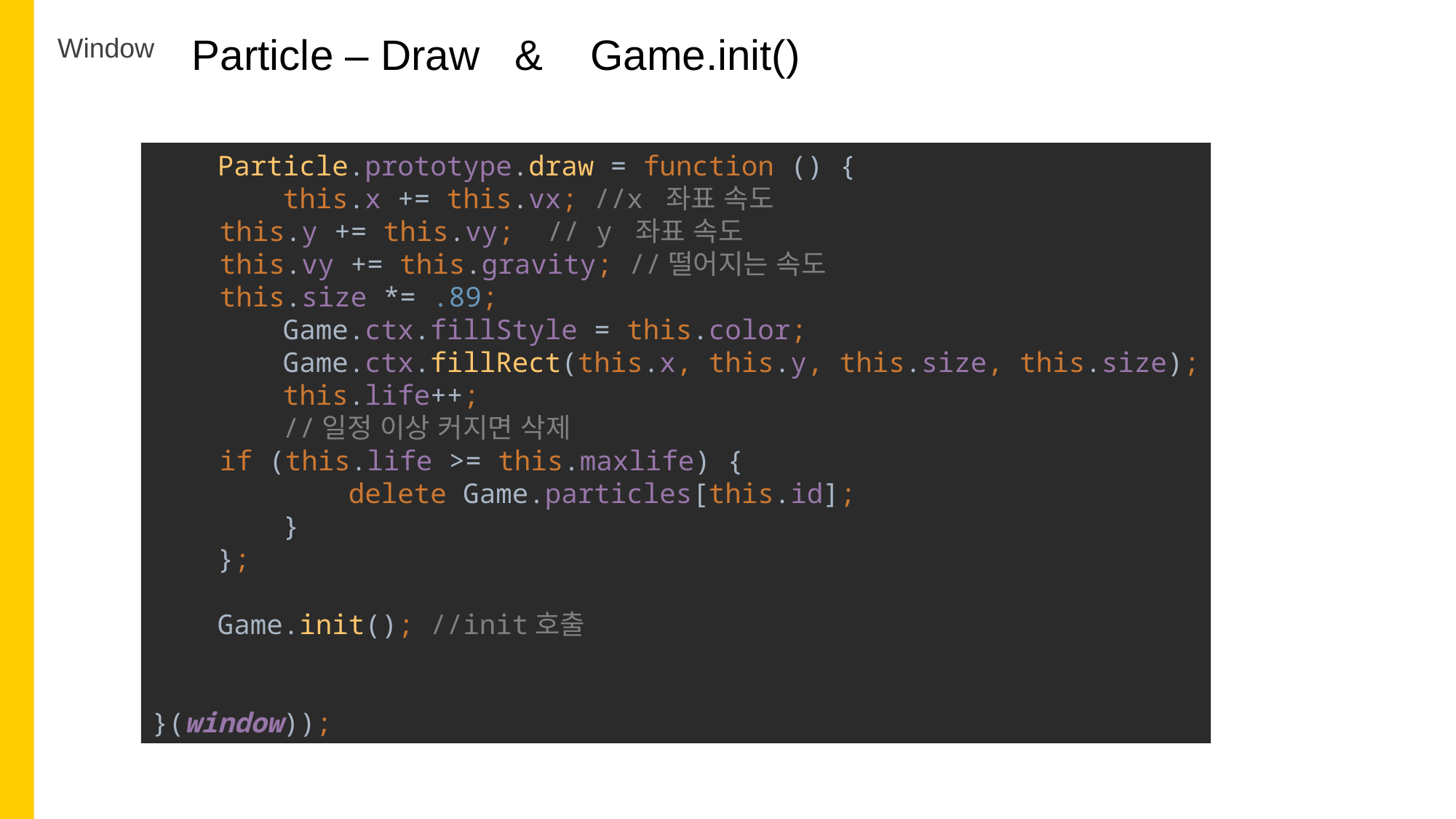

Particle – Draw   &    Game.init()
Window
    Particle.prototype.draw = function () {
        this.x += this.vx; //x 좌표 속도
        this.y += this.vy;  // y 좌표 속도
        this.vy += this.gravity; //떨어지는 속도
        this.size *= .89;
        Game.ctx.fillStyle = this.color;
        Game.ctx.fillRect(this.x, this.y, this.size, this.size);
        this.life++;
        //일정 이상 커지면 삭제
        if (this.life >= this.maxlife) {
            delete Game.particles[this.id];
        }
    };
    Game.init(); //init호출
}(window));